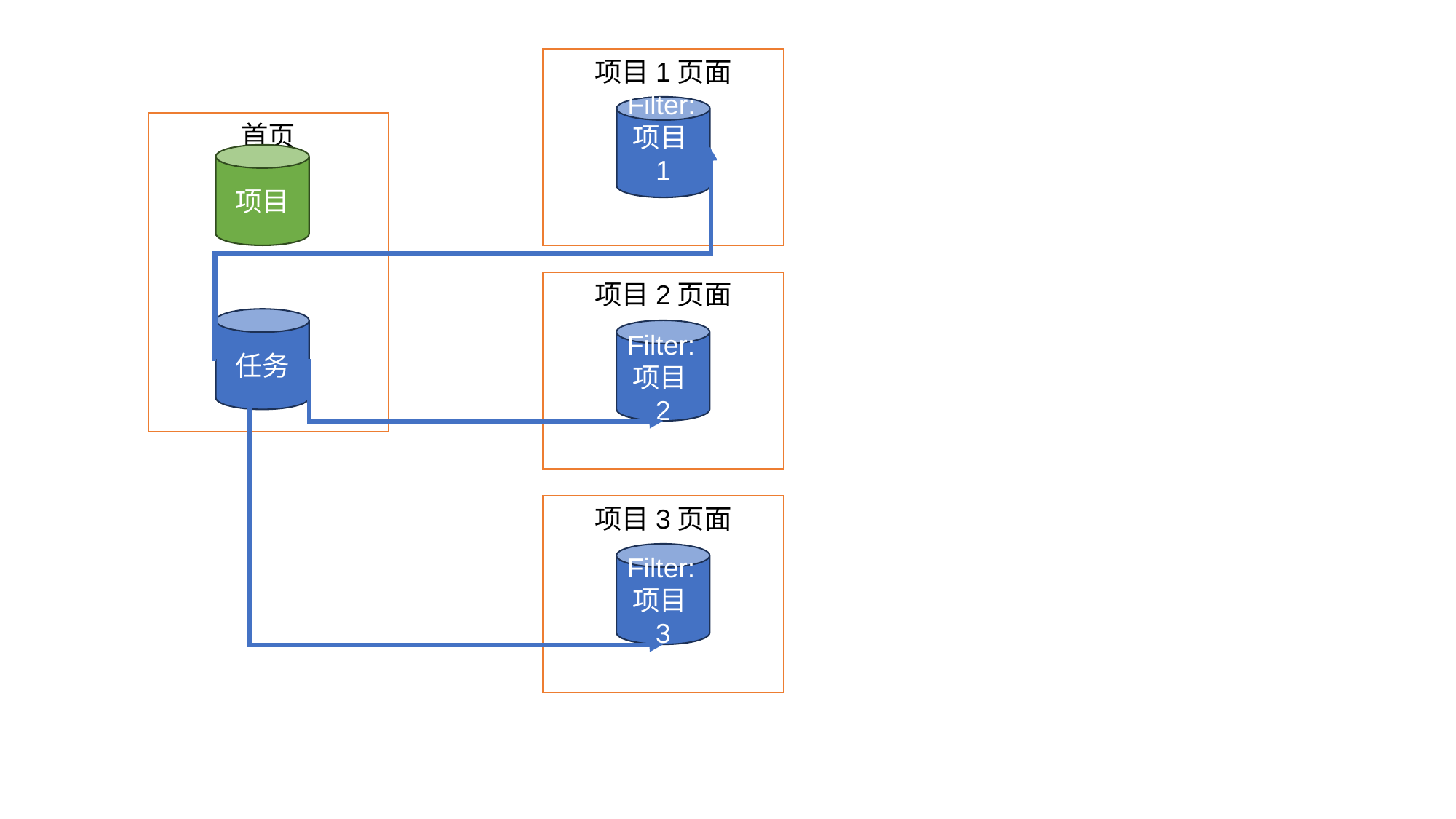

项目1页面
Filter:项目1

首页
项目
项目2页面
任务
Filter:项目2
项目3页面
Filter:项目3